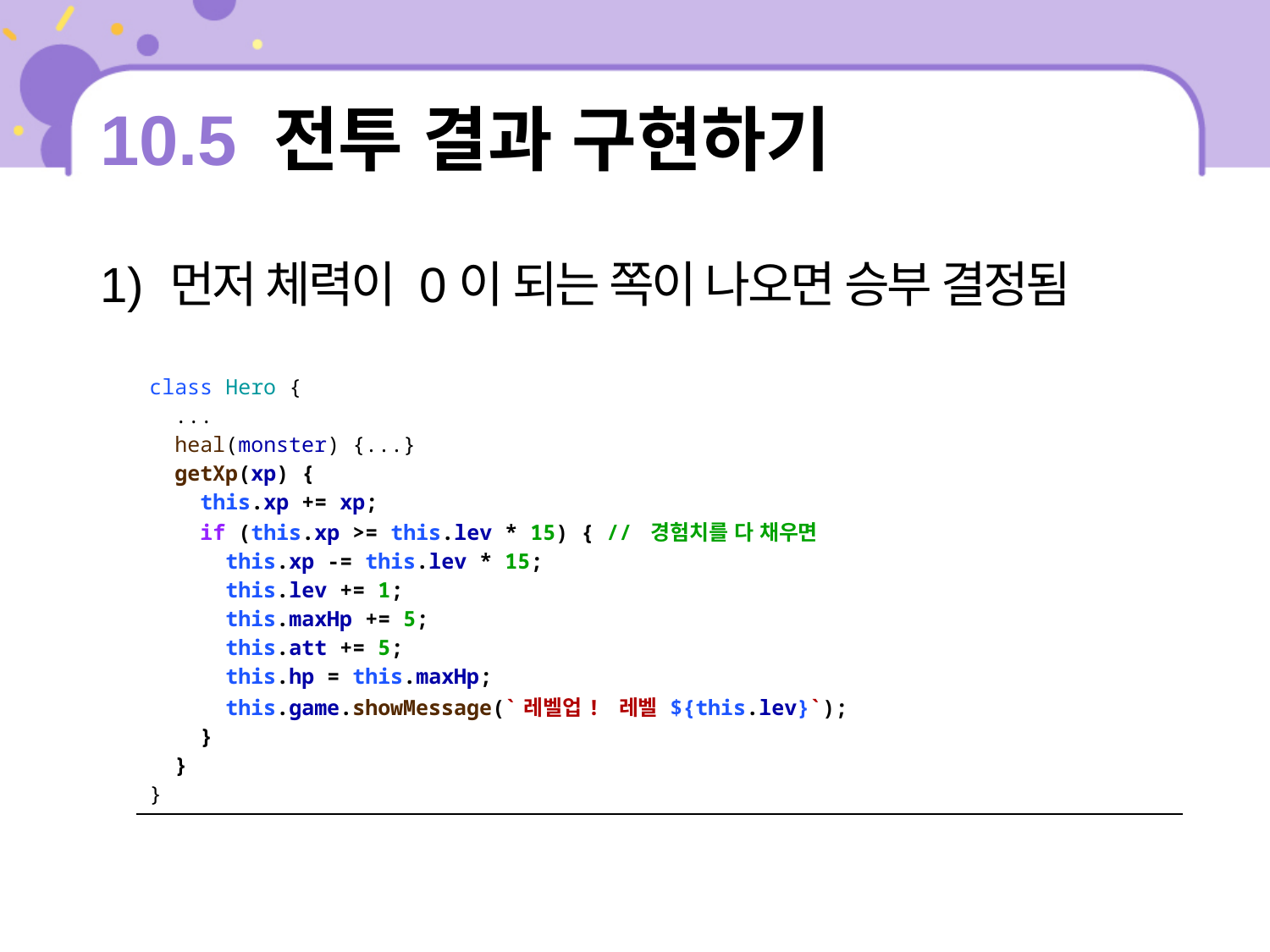

# 10.5 전투 결과 구현하기
1) 먼저 체력이 0이 되는 쪽이 나오면 승부 결정됨

| class Hero { ... heal(monster) {...} getXp(xp) { this.xp += xp; if (this.xp >= this.lev \* 15) { // 경험치를 다 채우면 this.xp -= this.lev \* 15; this.lev += 1; this.maxHp += 5; this.att += 5; this.hp = this.maxHp; this.game.showMessage(`레벨업! 레벨 ${this.lev}`); } } } |
| --- |